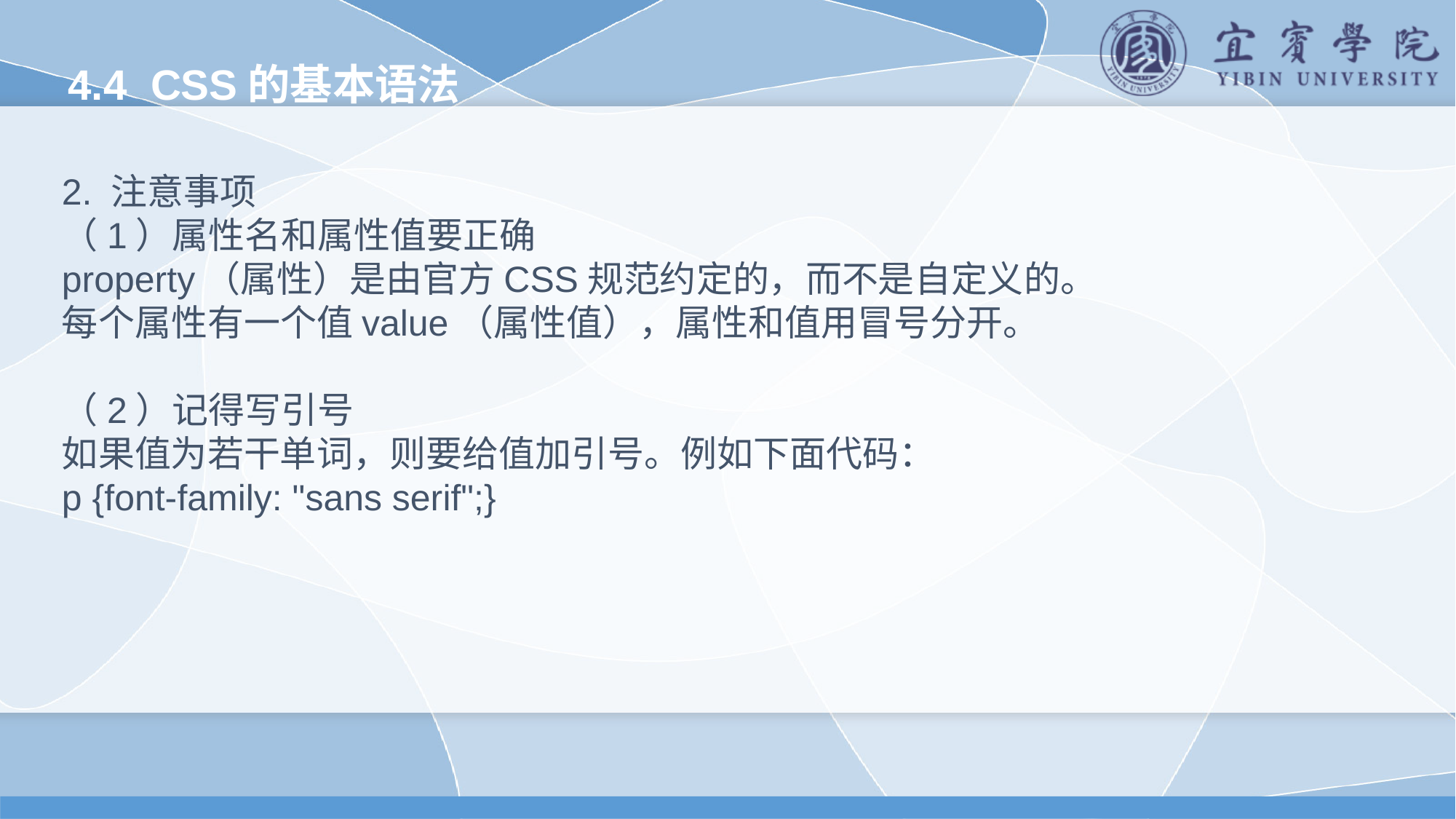

4.4  CSS的基本语法
2. 注意事项
（1）属性名和属性值要正确
property（属性）是由官方CSS规范约定的，而不是自定义的。
每个属性有一个值value（属性值），属性和值用冒号分开。

（2）记得写引号
如果值为若干单词，则要给值加引号。例如下面代码：
p {font-family: "sans serif";}